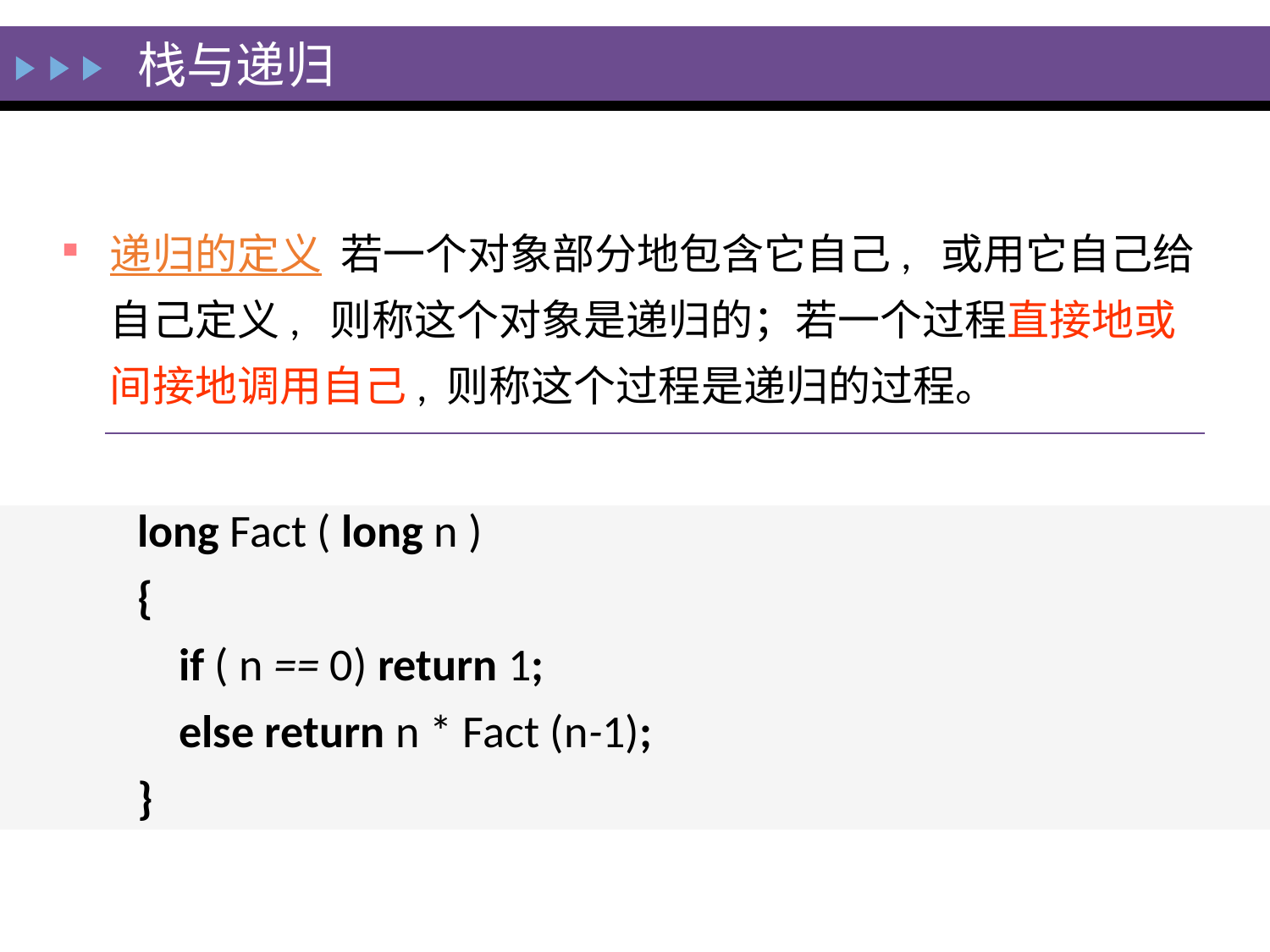

栈与递归
递归的定义  若一个对象部分地包含它自己,  或用它自己给自己定义,  则称这个对象是递归的；若一个过程直接地或间接地调用自己, 则称这个过程是递归的过程。

long Fact ( long n )
{
    if ( n == 0) return 1;
    else return n * Fact (n-1);
}